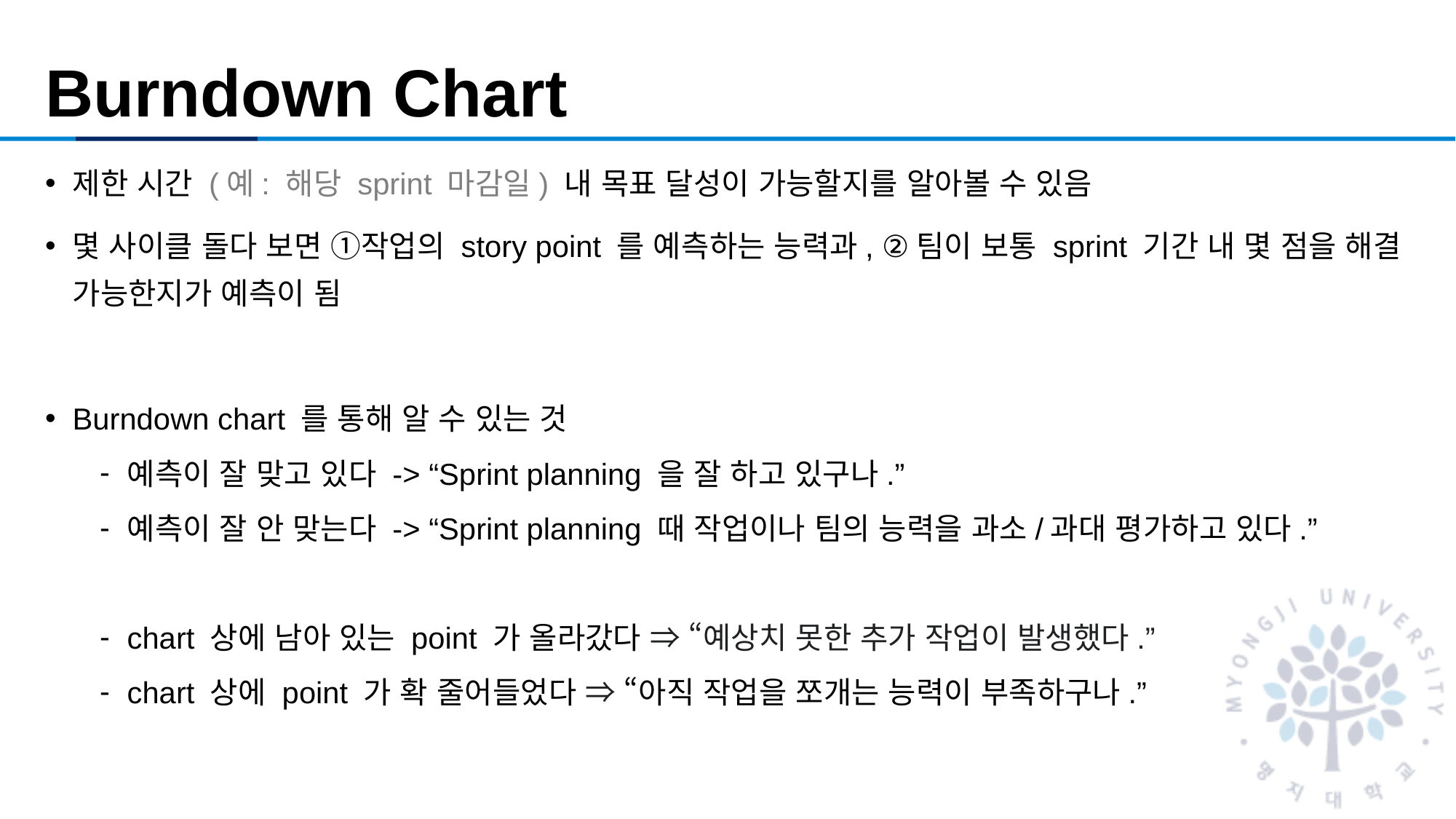

# Burndown Chart
제한 시간 (예: 해당 sprint 마감일) 내 목표 달성이 가능할지를 알아볼 수 있음
몇 사이클 돌다 보면 ①작업의 story point 를 예측하는 능력과, ②팀이 보통 sprint 기간 내 몇 점을 해결 가능한지가 예측이 됨

Burndown chart 를 통해 알 수 있는 것
예측이 잘 맞고 있다 -> “Sprint planning 을 잘 하고 있구나.”
예측이 잘 안 맞는다 -> “Sprint planning 때 작업이나 팀의 능력을 과소/과대 평가하고 있다.”

chart 상에 남아 있는 point 가 올라갔다 ⇒ “예상치 못한 추가 작업이 발생했다.”
chart 상에 point 가 확 줄어들었다 ⇒ “아직 작업을 쪼개는 능력이 부족하구나.”